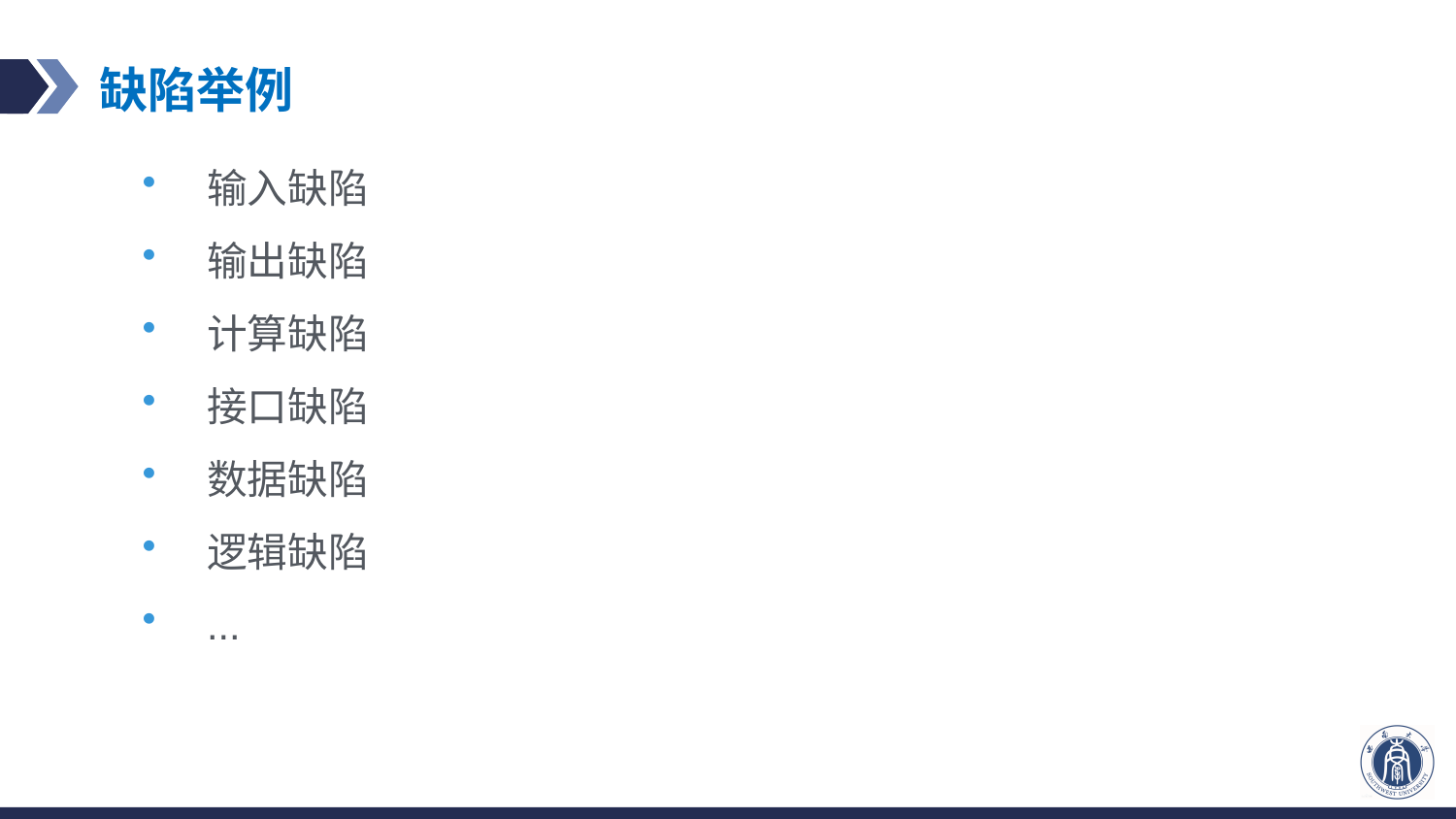

# 缺陷举例
输入缺陷
输出缺陷
计算缺陷
接口缺陷
数据缺陷
逻辑缺陷
...